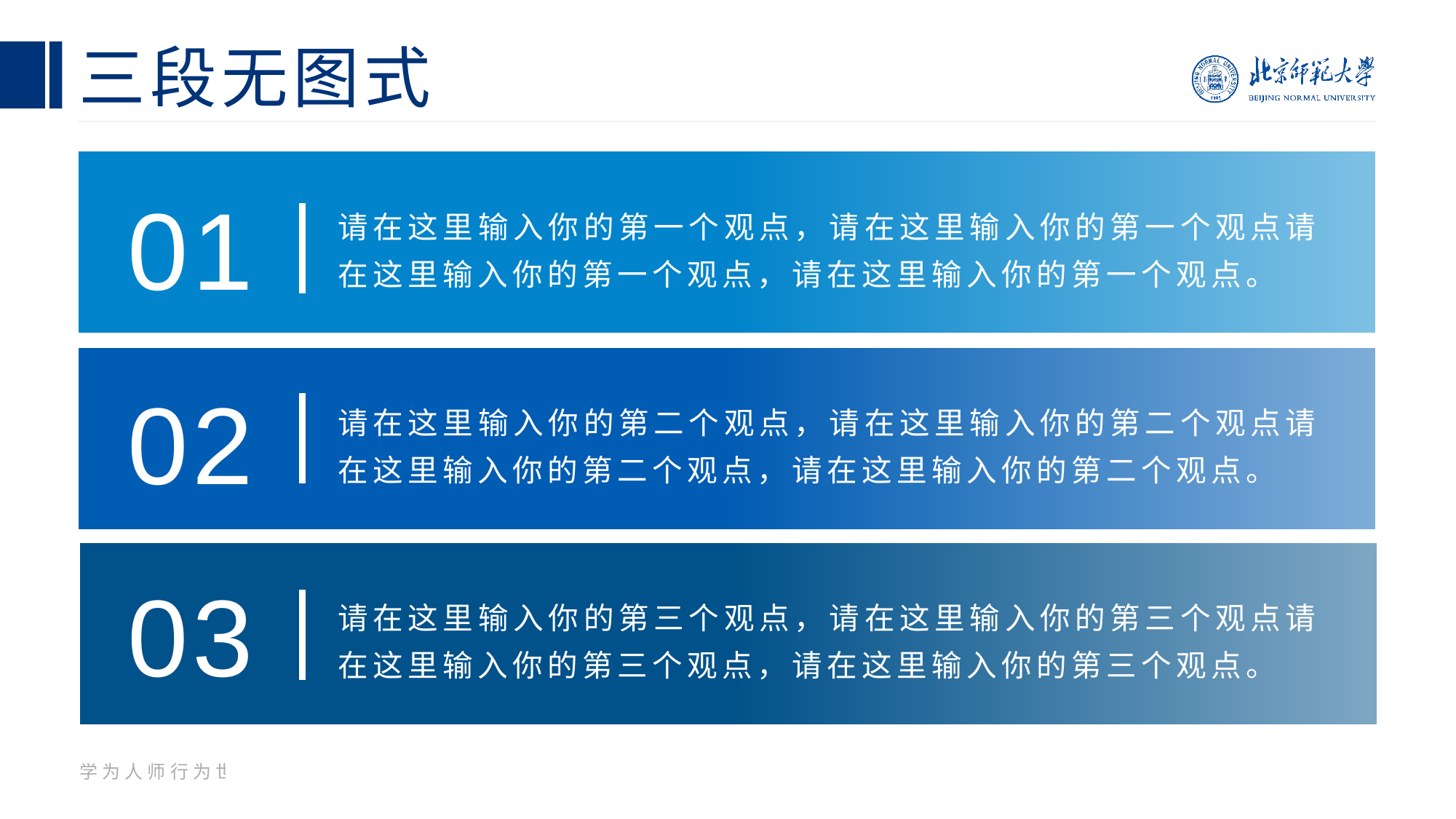

# 三段无图式

01
请在这里输入你的第一个观点，请在这里输入你的第一个观点请在这里输入你的第一个观点，请在这里输入你的第一个观点。

02
请在这里输入你的第二个观点，请在这里输入你的第二个观点请在这里输入你的第二个观点，请在这里输入你的第二个观点。

03
请在这里输入你的第三个观点，请在这里输入你的第三个观点请在这里输入你的第三个观点，请在这里输入你的第三个观点。